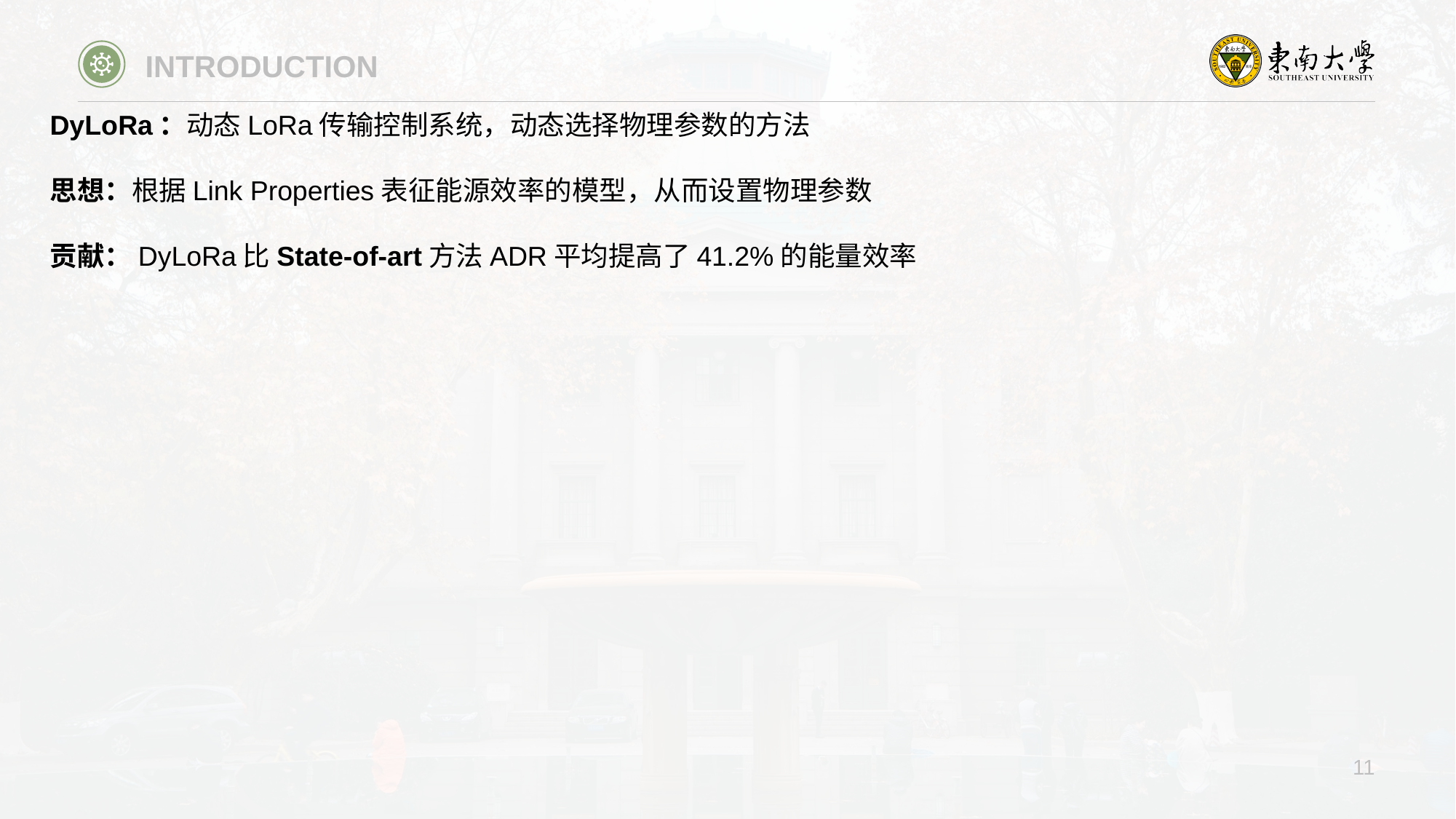

INTRODUCTION
DyLoRa：动态LoRa传输控制系统，动态选择物理参数的方法

思想：根据Link Properties表征能源效率的模型，从而设置物理参数

贡献：DyLoRa比State-of-art方法ADR平均提高了41.2%的能量效率

11